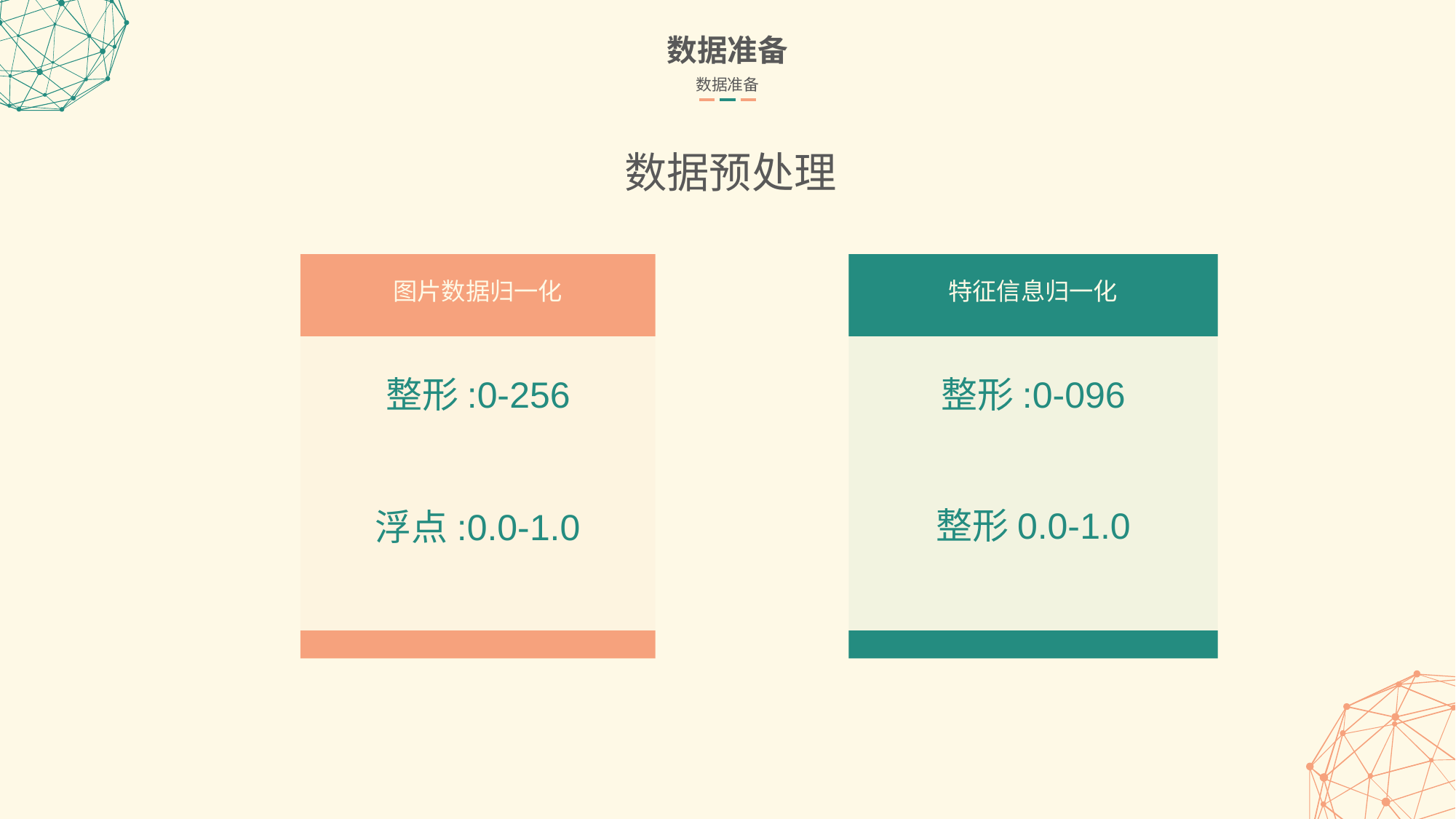

数据准备
数据准备
数据预处理

图片数据归一化
整形:0-256

特征信息归一化
整形:0-096

整形0.0-1.0
浮点:0.0-1.0